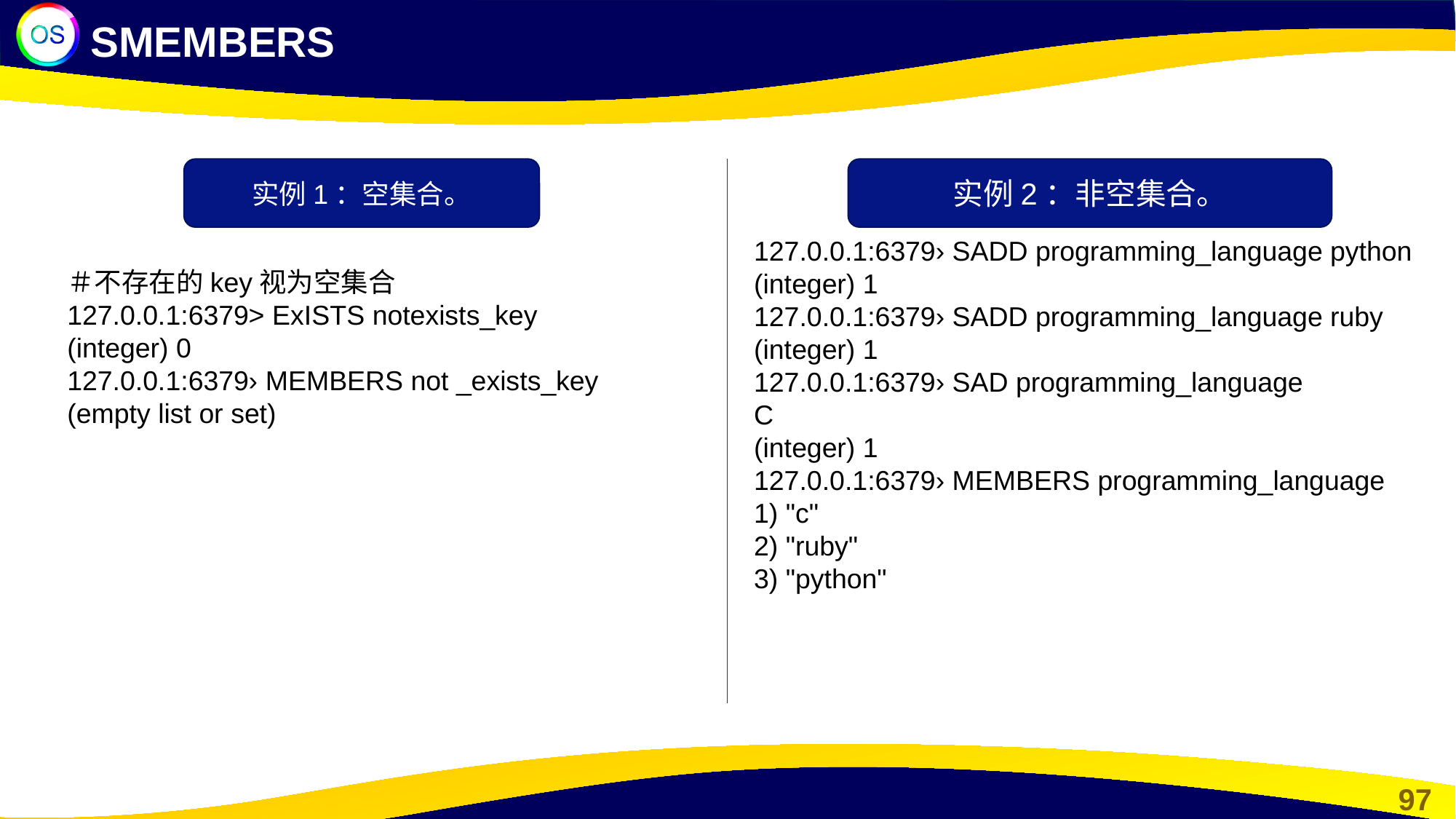

SMEMBERS
实例1：空集合。
实例2：非空集合。
127.0.0.1:6379› SADD programming_language python
(integer) 1
127.0.0.1:6379› SADD programming_language ruby
(integer) 1
127.0.0.1:6379› SAD programming_language
C
(integer) 1
127.0.0.1:6379› MEMBERS programming_language
1) "c"
2) "ruby"
3) "python"
＃不存在的key视为空集合
127.0.0.1:6379> ExISTS notexists_key
(integer) 0
127.0.0.1:6379› MEMBERS not _exists_key
(empty list or set)